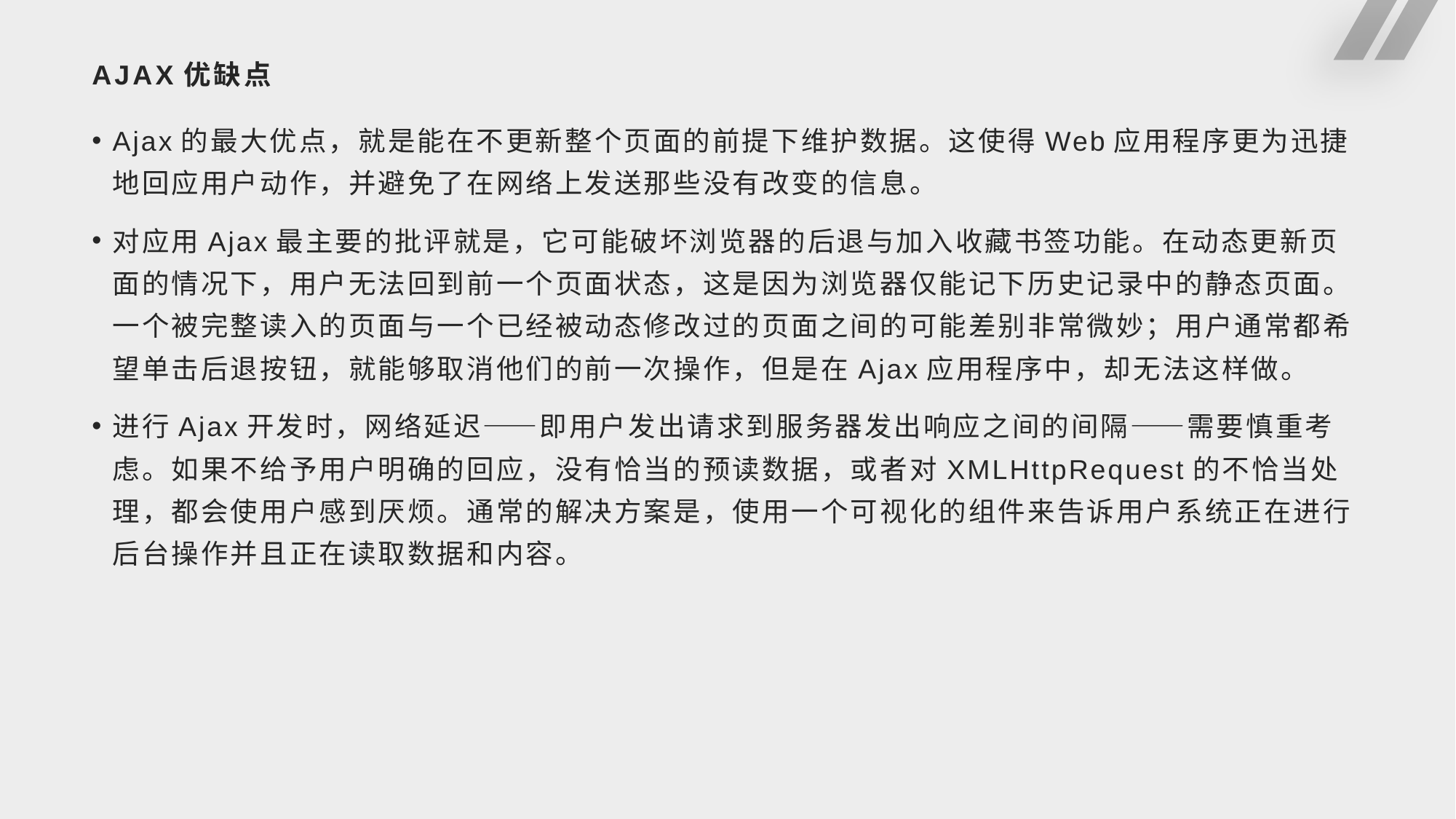

# AJAX优缺点
Ajax的最大优点，就是能在不更新整个页面的前提下维护数据。这使得Web应用程序更为迅捷地回应用户动作，并避免了在网络上发送那些没有改变的信息。
对应用Ajax最主要的批评就是，它可能破坏浏览器的后退与加入收藏书签功能。在动态更新页面的情况下，用户无法回到前一个页面状态，这是因为浏览器仅能记下历史记录中的静态页面。一个被完整读入的页面与一个已经被动态修改过的页面之间的可能差别非常微妙；用户通常都希望单击后退按钮，就能够取消他们的前一次操作，但是在Ajax应用程序中，却无法这样做。
进行Ajax开发时，网络延迟——即用户发出请求到服务器发出响应之间的间隔——需要慎重考虑。如果不给予用户明确的回应，没有恰当的预读数据，或者对XMLHttpRequest的不恰当处理，都会使用户感到厌烦。通常的解决方案是，使用一个可视化的组件来告诉用户系统正在进行后台操作并且正在读取数据和内容。